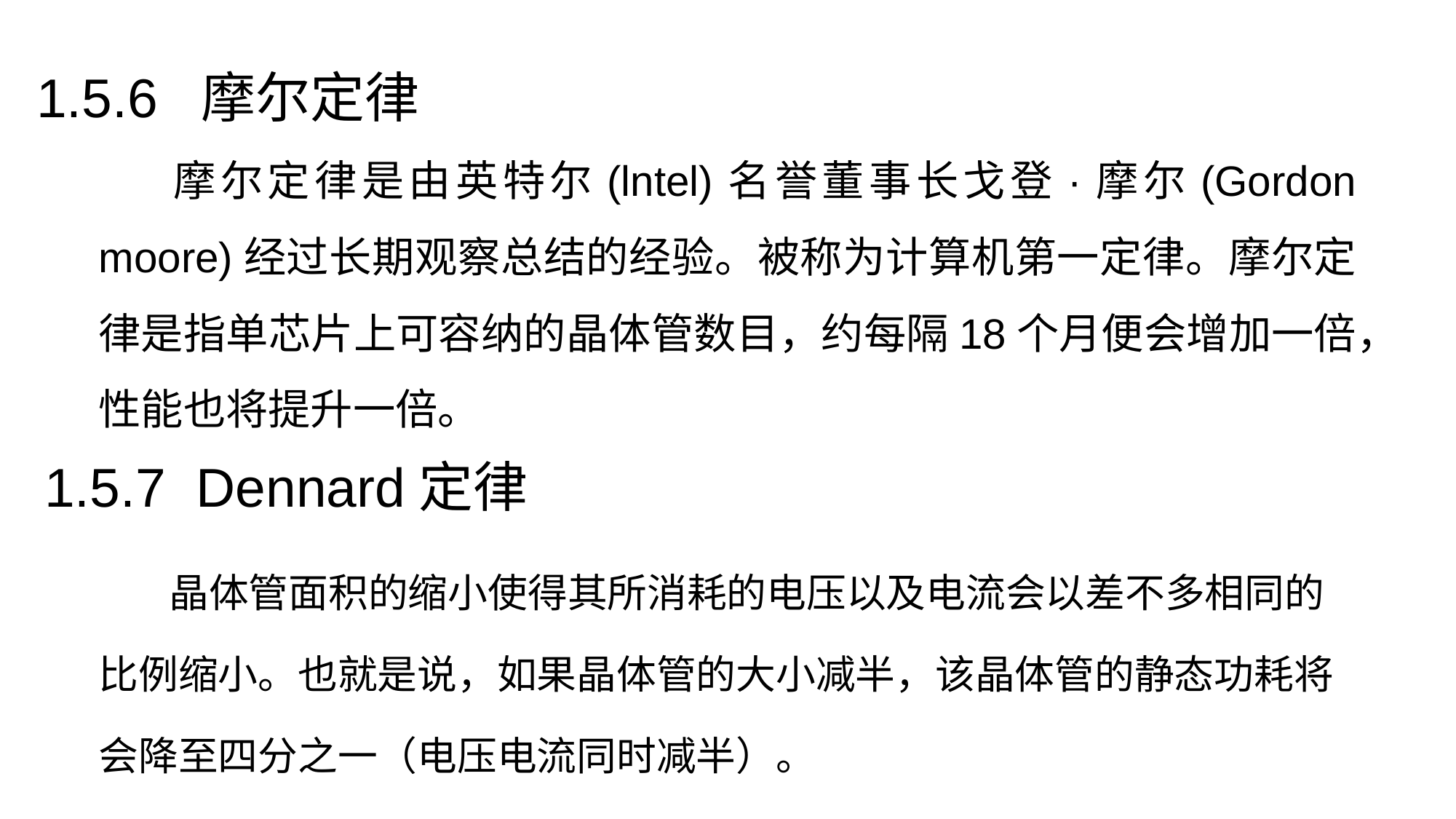

1.5.6  摩尔定律
摩尔定律是由英特尔(lntel)名誉董事长戈登·摩尔(Gordon moore)经过长期观察总结的经验。被称为计算机第一定律。摩尔定律是指单芯片上可容纳的晶体管数目，约每隔18个月便会增加一倍，性能也将提升一倍。
1.5.7  Dennard定律
晶体管面积的缩小使得其所消耗的电压以及电流会以差不多相同的比例缩小。也就是说，如果晶体管的大小减半，该晶体管的静态功耗将会降至四分之一（电压电流同时减半）。